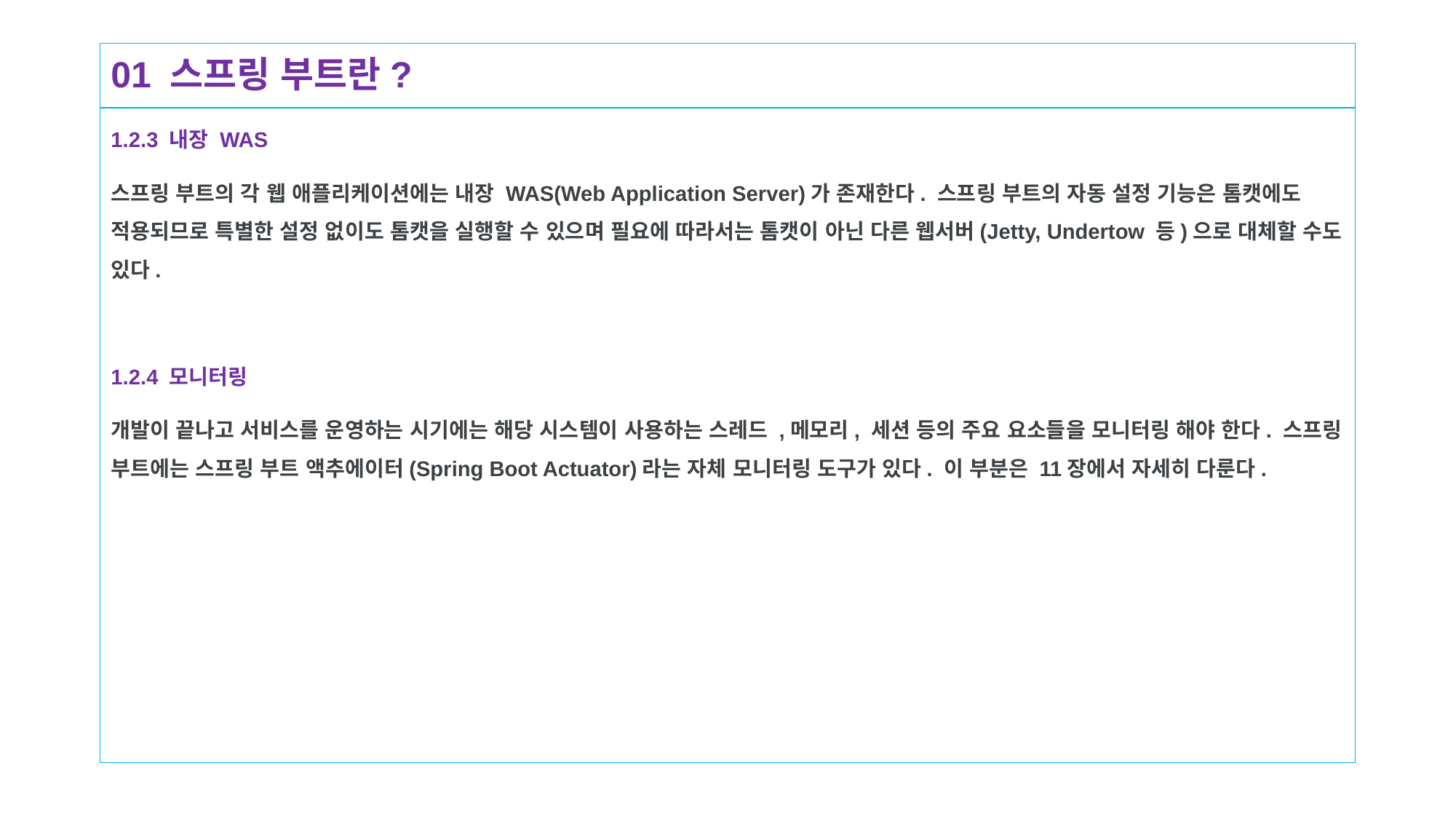

# 01 스프링 부트란?
1.2.3 내장 WAS
스프링 부트의 각 웹 애플리케이션에는 내장 WAS(Web Application Server)가 존재한다. 스프링 부트의 자동 설정 기능은 톰캣에도 적용되므로 특별한 설정 없이도 톰캣을 실행할 수 있으며 필요에 따라서는 톰캣이 아닌 다른 웹서버(Jetty, Undertow 등)으로 대체할 수도 있다.

1.2.4 모니터링
개발이 끝나고 서비스를 운영하는 시기에는 해당 시스템이 사용하는 스레드 ,메모리, 세션 등의 주요 요소들을 모니터링 해야 한다. 스프링 부트에는 스프링 부트 액추에이터(Spring Boot Actuator)라는 자체 모니터링 도구가 있다. 이 부분은 11장에서 자세히 다룬다.